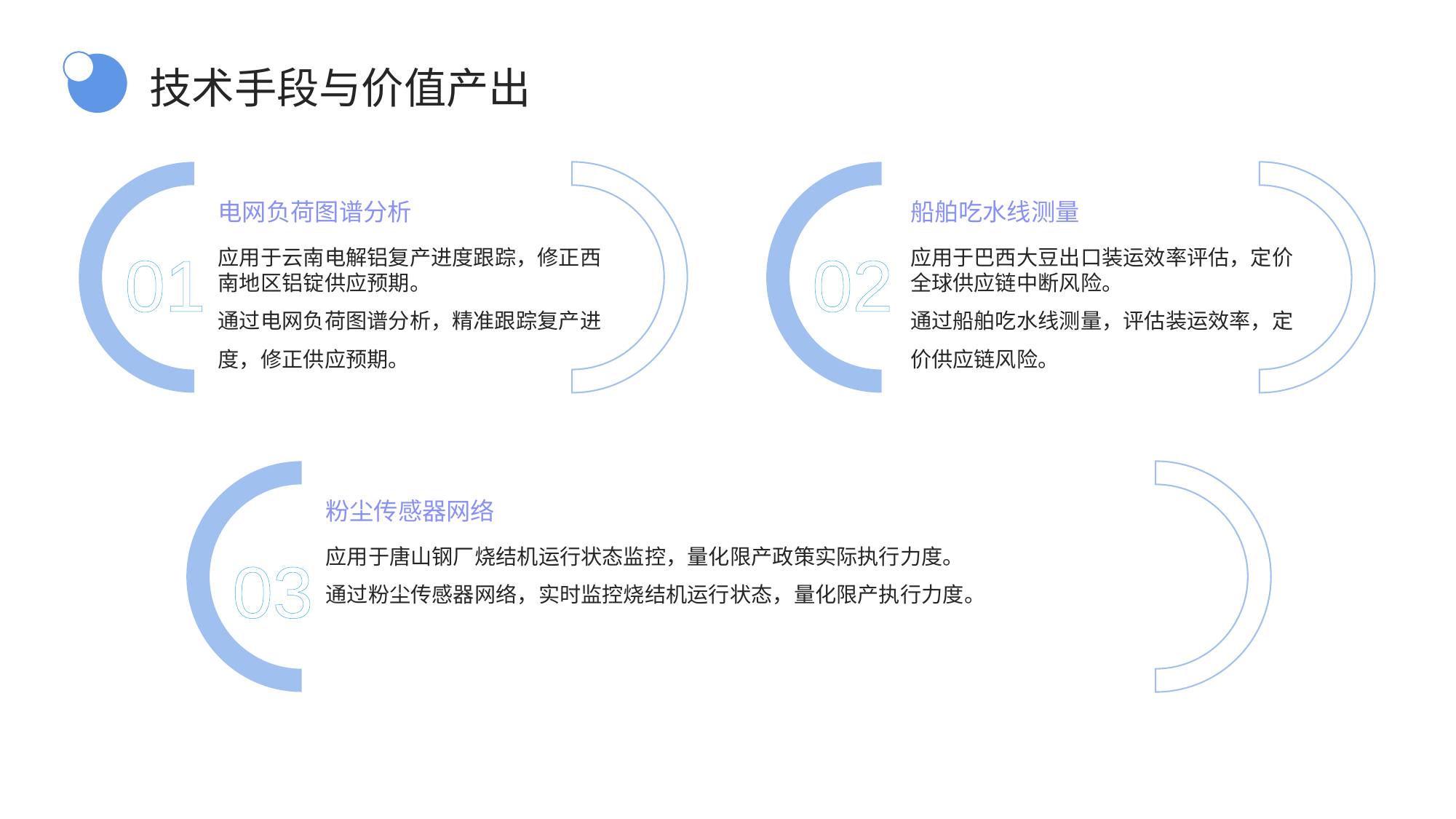

技术手段与价值产出

电网负荷图谱分析
船舶吃水线测量
01
02
应用于云南电解铝复产进度跟踪，修正西南地区铝锭供应预期。
通过电网负荷图谱分析，精准跟踪复产进度，修正供应预期。
应用于巴西大豆出口装运效率评估，定价全球供应链中断风险。
通过船舶吃水线测量，评估装运效率，定价供应链风险。

粉尘传感器网络
03
应用于唐山钢厂烧结机运行状态监控，量化限产政策实际执行力度。
通过粉尘传感器网络，实时监控烧结机运行状态，量化限产执行力度。